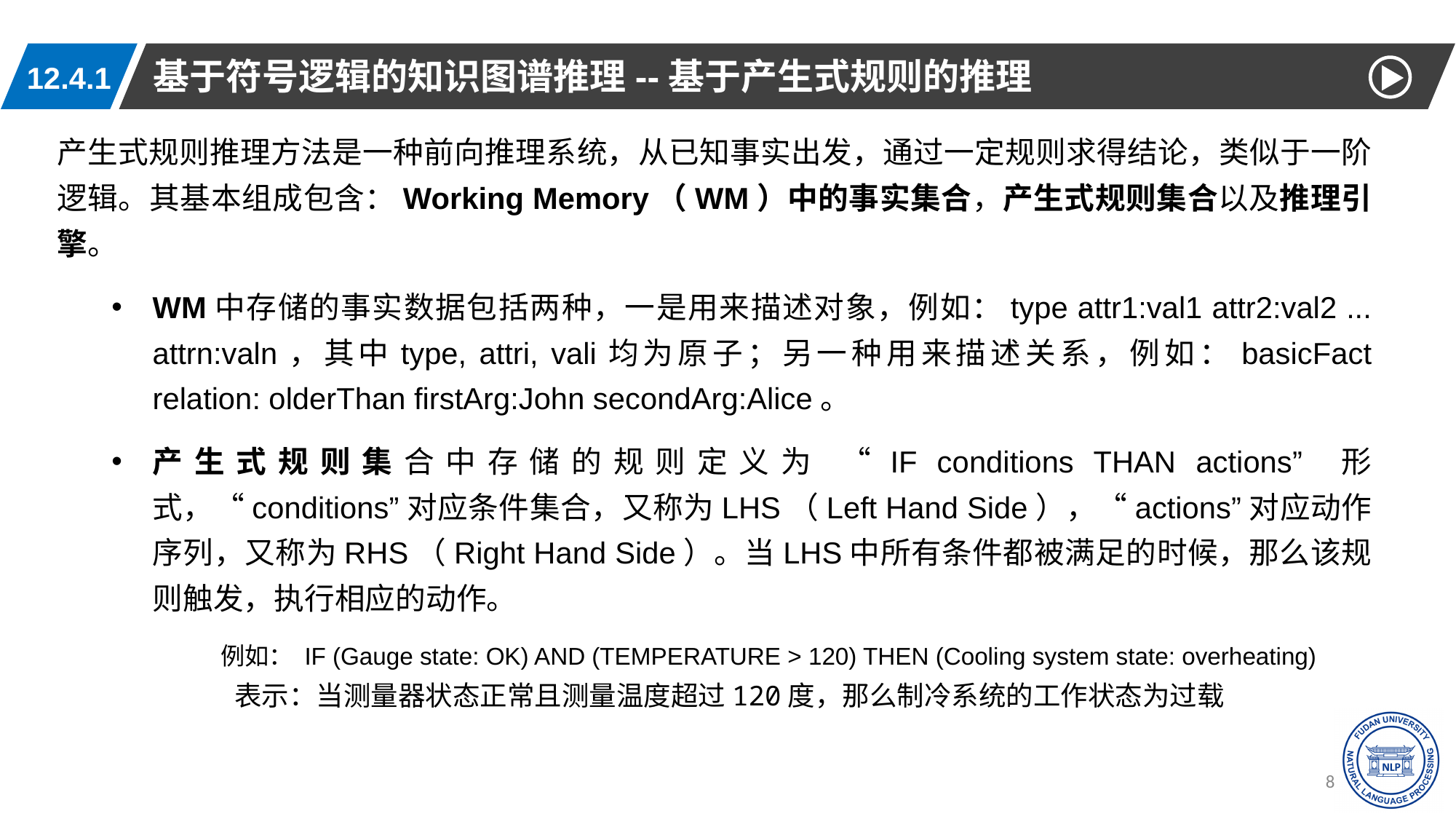

基于符号逻辑的知识图谱推理--基于产生式规则的推理
12.4.1

产生式规则推理方法是一种前向推理系统，从已知事实出发，通过一定规则求得结论，类似于一阶逻辑。其基本组成包含：Working Memory（WM）中的事实集合，产生式规则集合以及推理引擎。
WM中存储的事实数据包括两种，一是用来描述对象，例如：type attr1:val1 attr2:val2 ... attrn:valn，其中type, attri, vali均为原子；另一种用来描述关系，例如：basicFact relation: olderThan firstArg:John secondArg:Alice。
产生式规则集合中存储的规则定义为 “IF conditions THAN actions” 形式，“conditions”对应条件集合，又称为LHS（Left Hand Side），“actions”对应动作序列，又称为RHS（Right Hand Side）。当LHS中所有条件都被满足的时候，那么该规则触发，执行相应的动作。
例如： IF (Gauge state: OK) AND (TEMPERATURE > 120) THEN (Cooling system state: overheating)
          表示：当测量器状态正常且测量温度超过120度，那么制冷系统的工作状态为过载
80